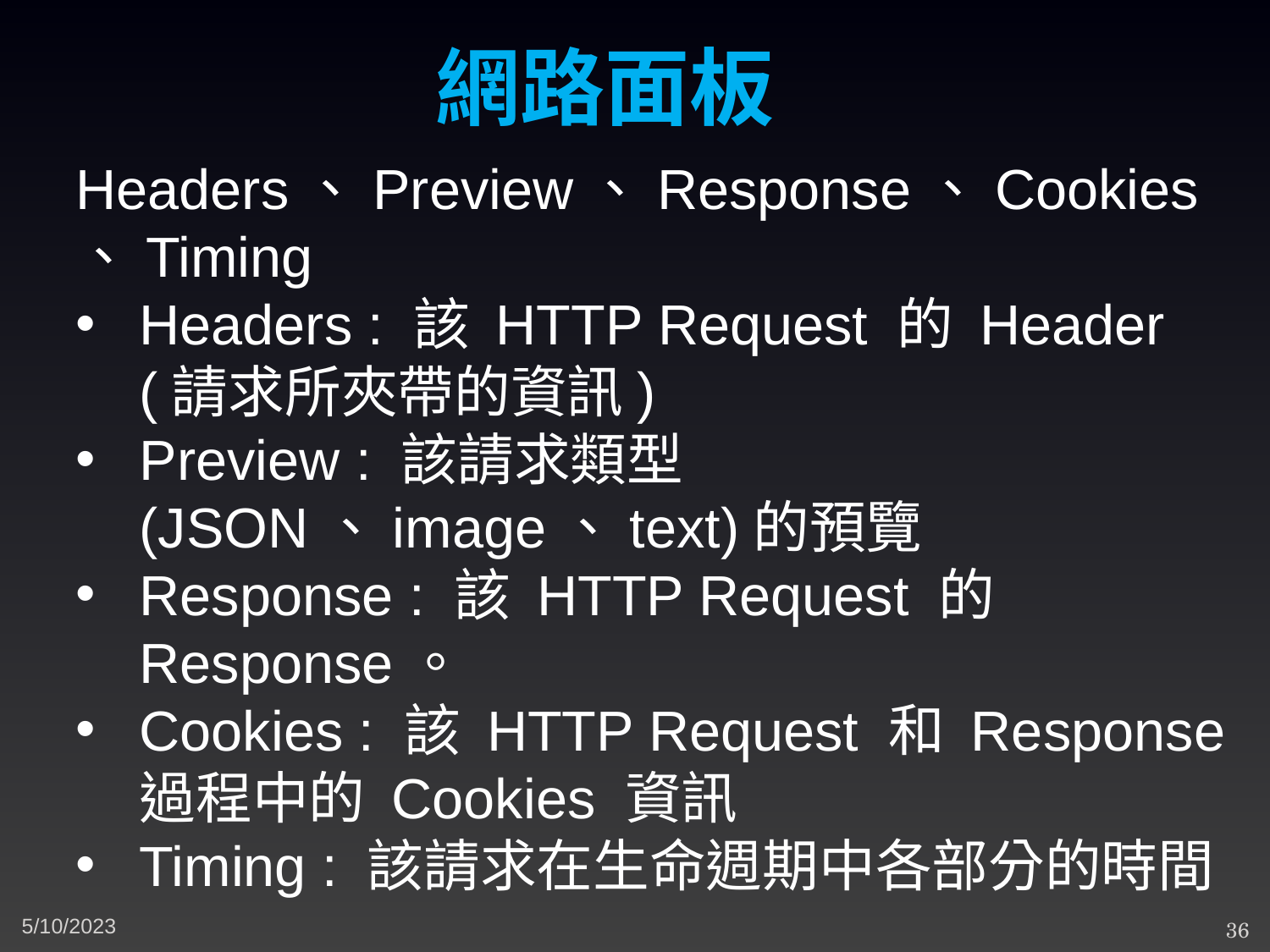

網路面板
Headers、Preview、Response、Cookies、Timing
Headers : 該 HTTP Request 的 Header (請求所夾帶的資訊)
Preview : 該請求類型(JSON、image、text)的預覽
Response : 該 HTTP Request 的 Response。
Cookies : 該 HTTP Request 和 Response 過程中的 Cookies 資訊
Timing : 該請求在生命週期中各部分的時間
5/10/2023
36